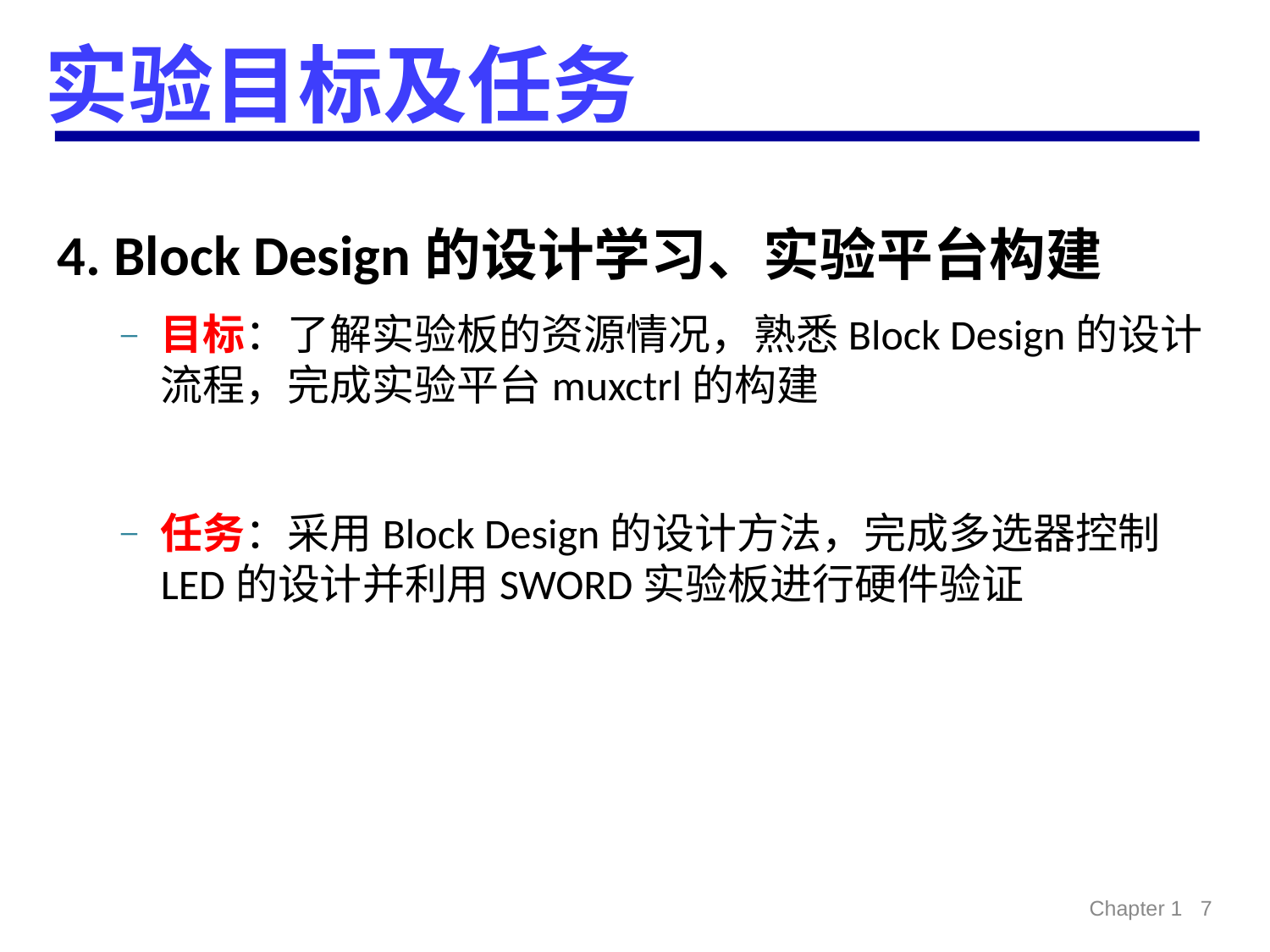

# 实验目标及任务
4. Block Design的设计学习、实验平台构建
目标：了解实验板的资源情况，熟悉Block Design的设计流程，完成实验平台muxctrl的构建

任务：采用Block Design的设计方法，完成多选器控制LED的设计并利用SWORD实验板进行硬件验证

Chapter 1   7